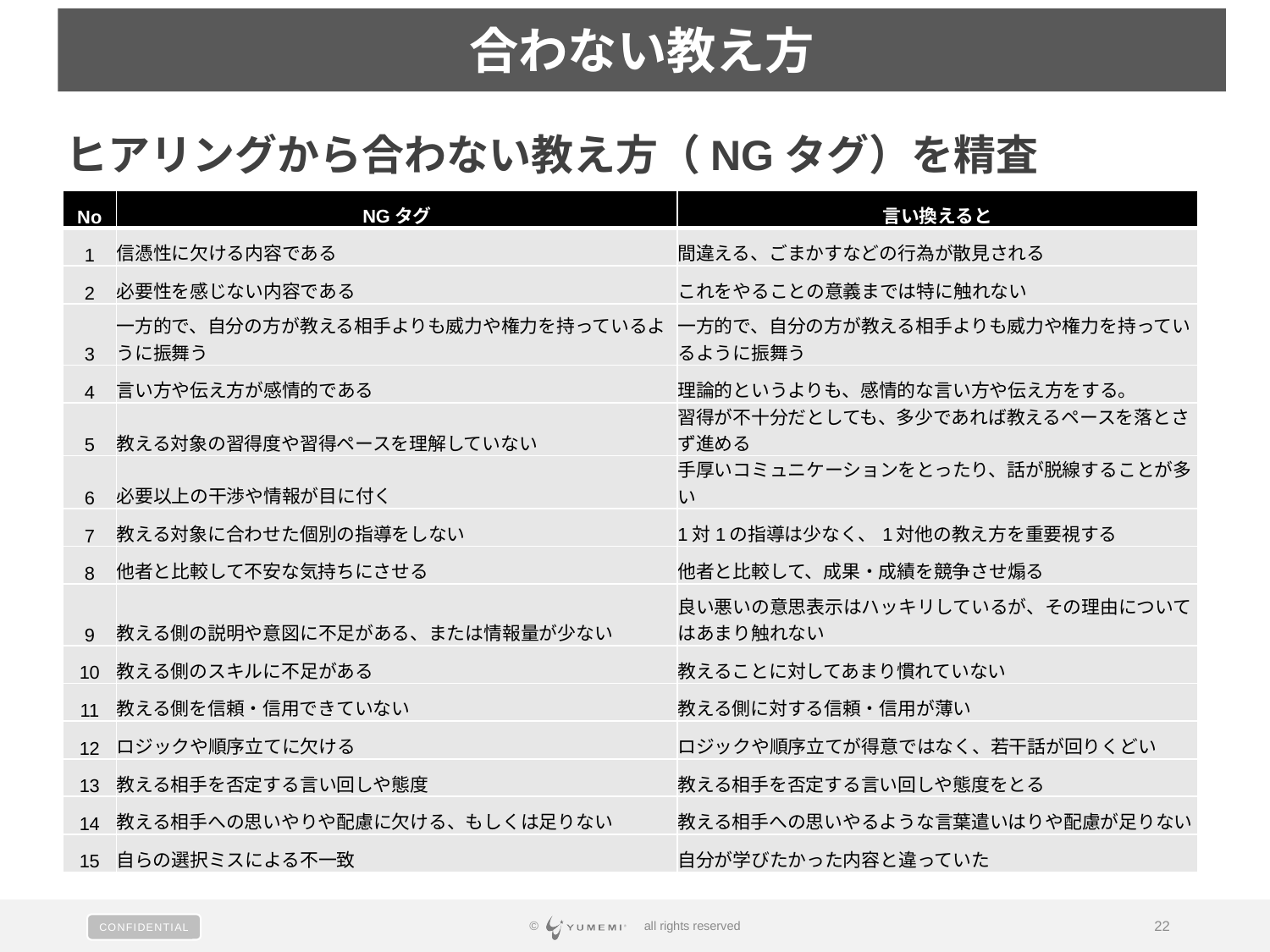

合わない教え方
ヒアリングから合わない教え方（NGタグ）を精査
| No | NGタグ | 言い換えると |
| --- | --- | --- |
| 1 | 信憑性に欠ける内容である | 間違える、ごまかすなどの行為が散見される |
| 2 | 必要性を感じない内容である | これをやることの意義までは特に触れない |
| 3 | 一方的で、自分の方が教える相手よりも威力や権力を持っているように振舞う | 一方的で、自分の方が教える相手よりも威力や権力を持っているように振舞う |
| 4 | 言い方や伝え方が感情的である | 理論的というよりも、感情的な言い方や伝え方をする。 |
| 5 | 教える対象の習得度や習得ペースを理解していない | 習得が不十分だとしても、多少であれば教えるペースを落とさず進める |
| 6 | 必要以上の干渉や情報が目に付く | 手厚いコミュニケーションをとったり、話が脱線することが多い |
| 7 | 教える対象に合わせた個別の指導をしない | 1対1の指導は少なく、1対他の教え方を重要視する |
| 8 | 他者と比較して不安な気持ちにさせる | 他者と比較して、成果・成績を競争させ煽る |
| 9 | 教える側の説明や意図に不足がある、または情報量が少ない | 良い悪いの意思表示はハッキリしているが、その理由についてはあまり触れない |
| 10 | 教える側のスキルに不足がある | 教えることに対してあまり慣れていない |
| 11 | 教える側を信頼・信用できていない | 教える側に対する信頼・信用が薄い |
| 12 | ロジックや順序立てに欠ける | ロジックや順序立てが得意ではなく、若干話が回りくどい |
| 13 | 教える相手を否定する言い回しや態度 | 教える相手を否定する言い回しや態度をとる |
| 14 | 教える相手への思いやりや配慮に欠ける、もしくは足りない | 教える相手への思いやるような言葉遣いはりや配慮が足りない |
| 15 | 自らの選択ミスによる不一致 | 自分が学びたかった内容と違っていた |
©                         　 all rights reserved
22